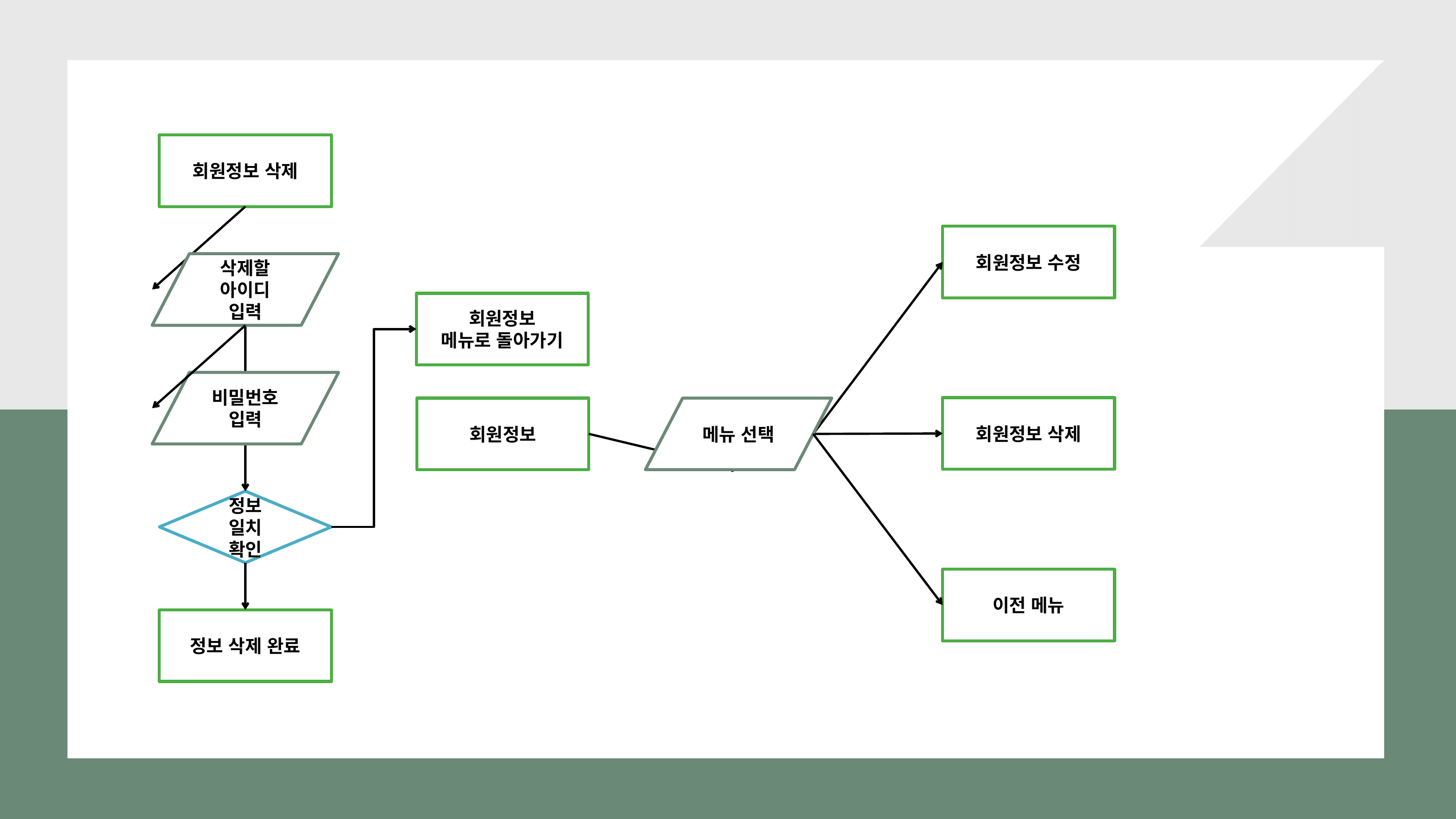

회원정보 삭제
회원정보 수정
삭제할 아이디
입력
회원정보
메뉴로 돌아가기
비밀번호
입력
.회원정보 삭제.
회원정보
메뉴 선택

정보 일치
확인
이전 메뉴
정보 삭제 완료